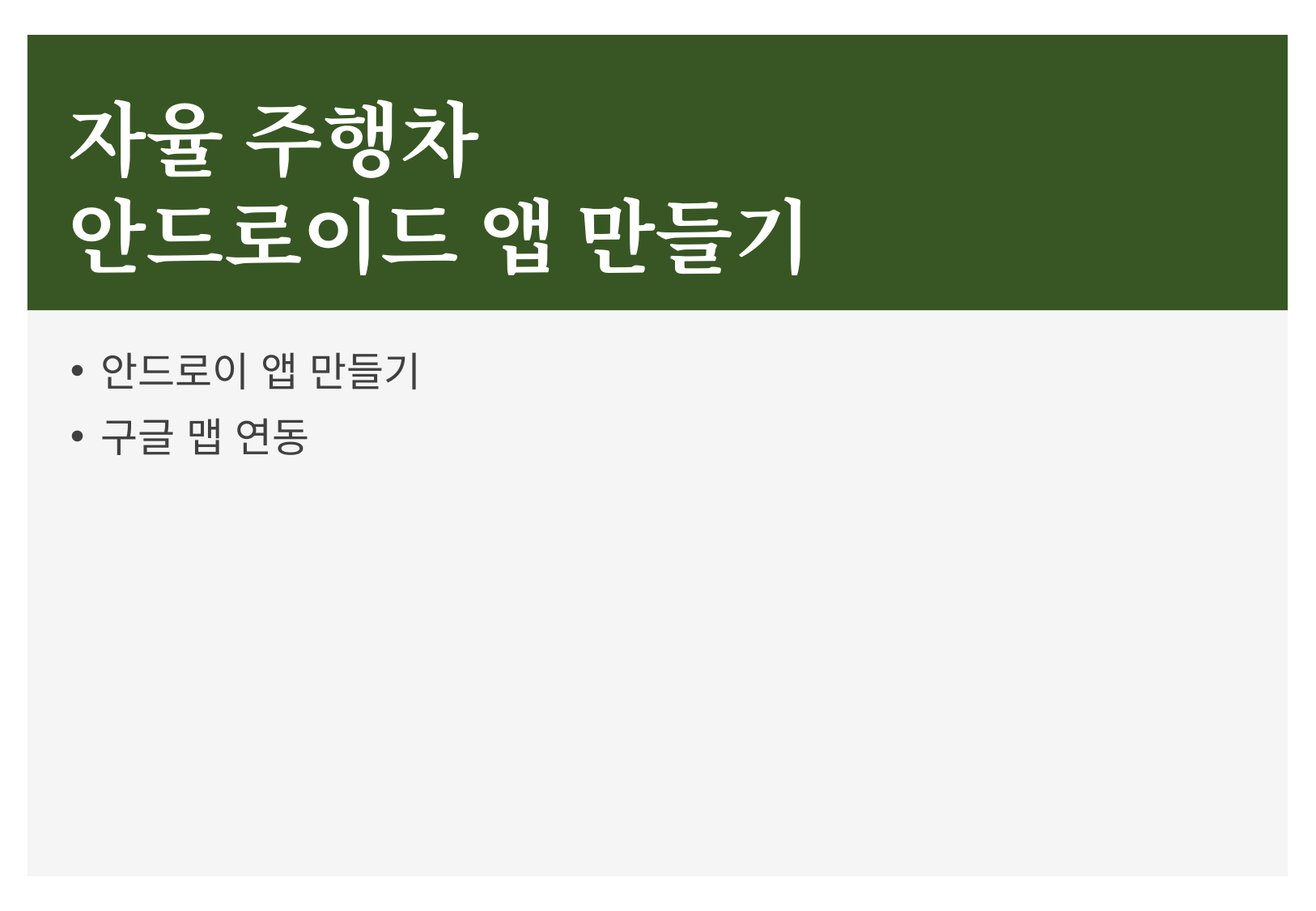

# 자율 주행차 안드로이드 앱 만들기
안드로이 앱 만들기
구글 맵 연동